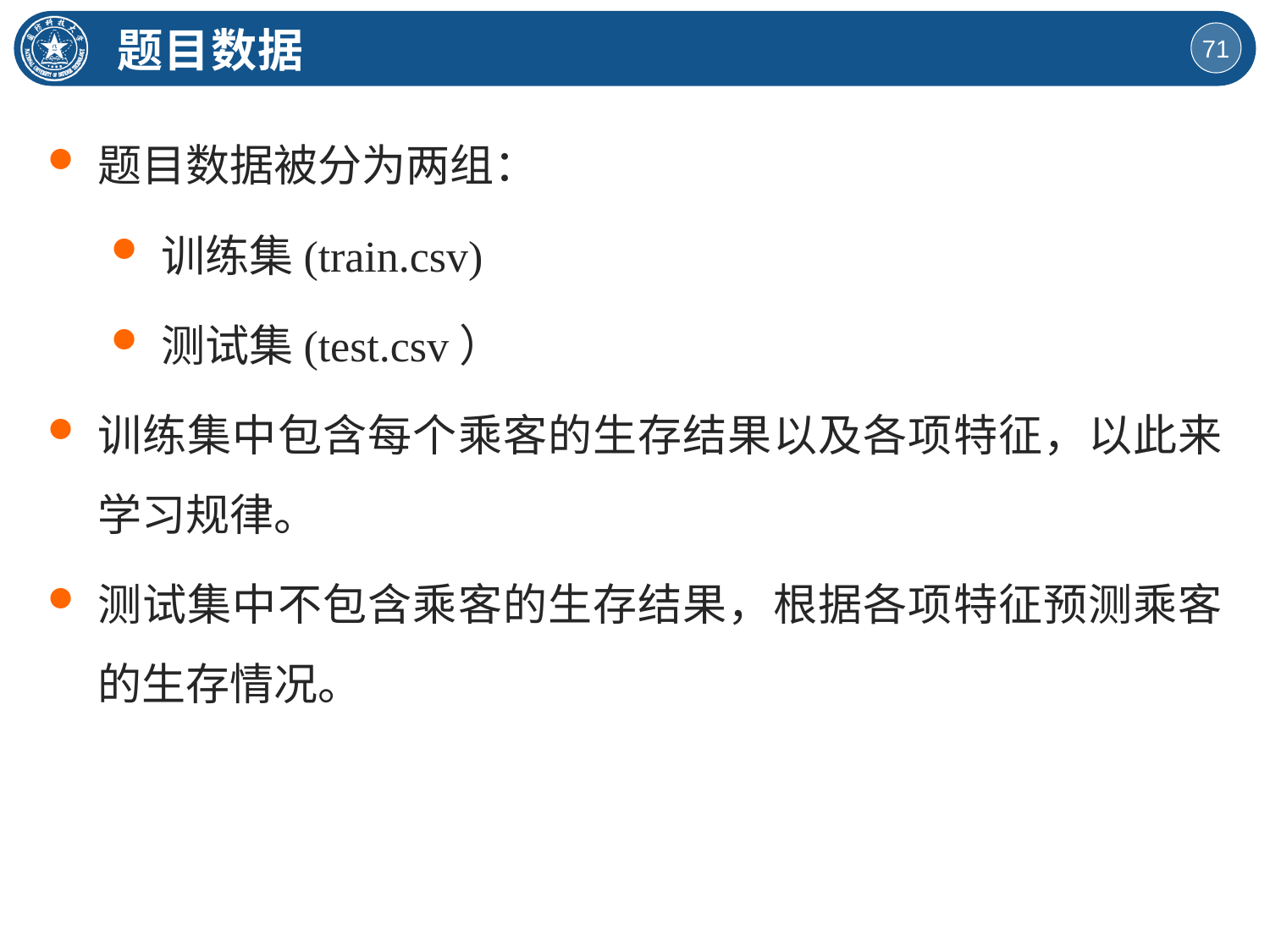

题目数据
题目数据被分为两组：
训练集(train.csv)
测试集(test.csv）
训练集中包含每个乘客的生存结果以及各项特征，以此来学习规律。
测试集中不包含乘客的生存结果，根据各项特征预测乘客的生存情况。